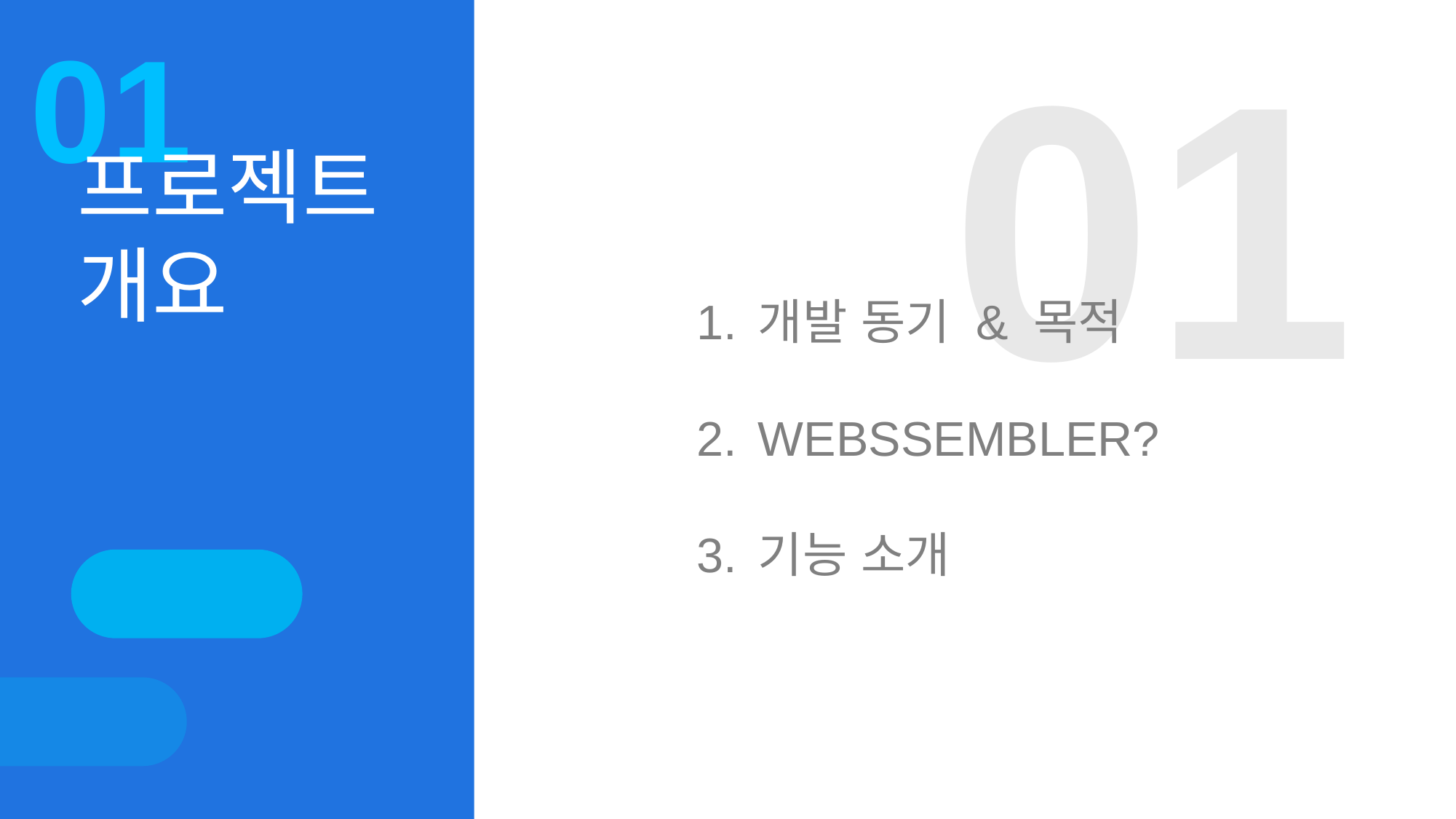

01
01
프로젝트
개요
개발 동기 & 목적

WEBSSEMBLER?

기능 소개